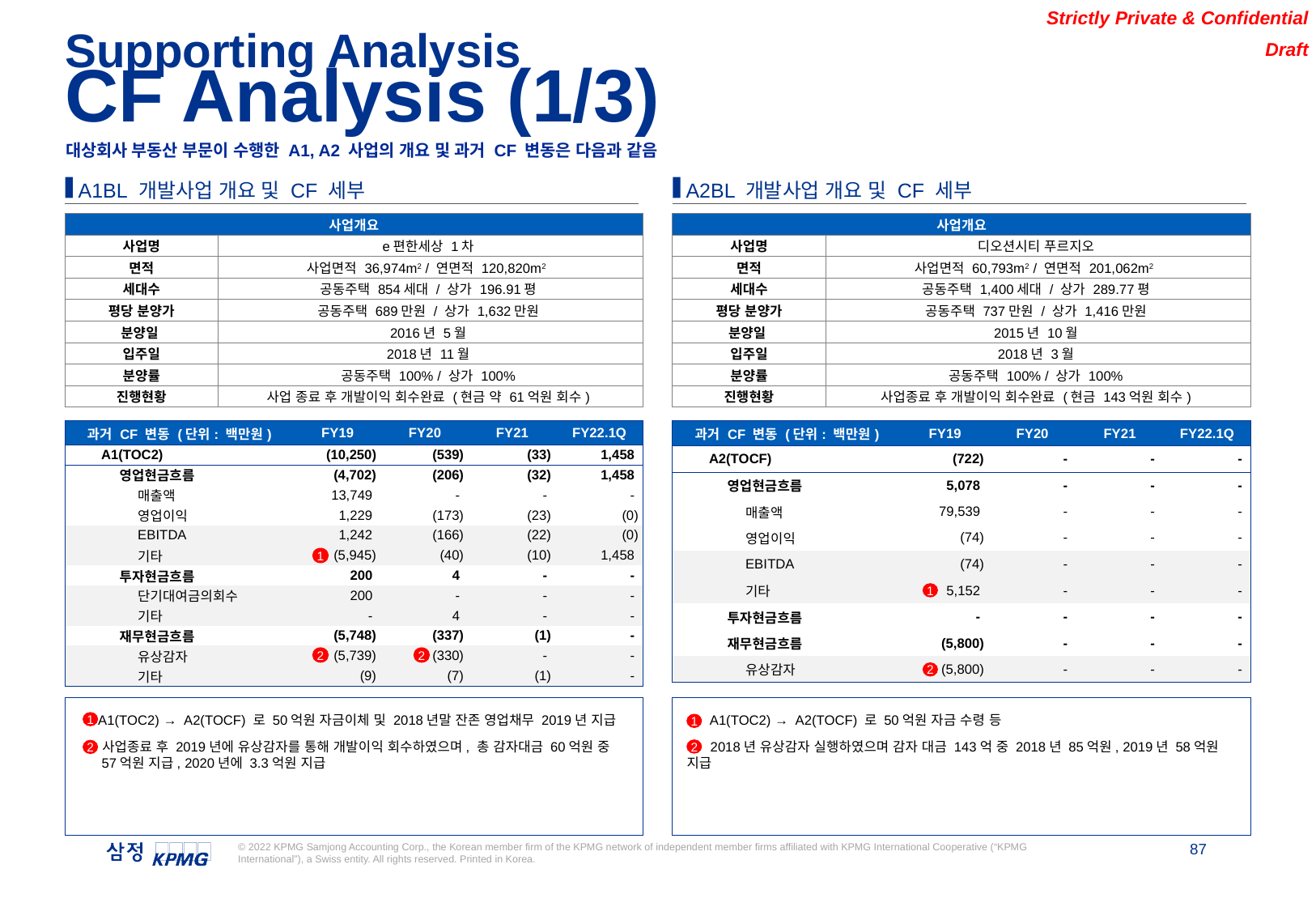

Supporting Analysis
CF Analysis (1/3)
대상회사 부동산 부문이 수행한 A1, A2 사업의 개요 및 과거 CF 변동은 다음과 같음

A1BL 개발사업 개요 및 CF 세부
A2BL 개발사업 개요 및 CF 세부

| 사업개요 |  |
| --- | --- |
| 사업명 | e편한세상 1차 |
| 면적 | 사업면적 36,974m2 / 연면적 120,820m2 |
| 세대수 | 공동주택 854세대 / 상가 196.91평 |
| 평당 분양가 | 공동주택 689만원 / 상가 1,632만원 |
| 분양일 | 2016년 5월 |
| 입주일 | 2018년 11월 |
| 분양률 | 공동주택 100% / 상가 100% |
| 진행현황 | 사업 종료 후 개발이익 회수완료 (현금 약 61억원 회수) |
| 사업개요 |  |
| --- | --- |
| 사업명 | 디오션시티 푸르지오 |
| 면적 | 사업면적 60,793m2 / 연면적 201,062m2 |
| 세대수 | 공동주택 1,400세대 / 상가 289.77평 |
| 평당 분양가 | 공동주택 737만원 / 상가 1,416만원 |
| 분양일 | 2015년 10월 |
| 입주일 | 2018년 3월 |
| 분양률 | 공동주택 100% / 상가 100% |
| 진행현황 | 사업종료 후 개발이익 회수완료 (현금 143억원 회수) |
| 과거 CF 변동 (단위: 백만원) |  | FY19 | FY20 | FY21 | FY22.1Q |
| --- | --- | --- | --- | --- | --- |
| A1(TOC2) |  | (10,250) | (539) | (33) | 1,458 |
| 영업현금흐름 |  | (4,702) | (206) | (32) | 1,458 |
| 매출액 |  | 13,749 | - | - | - |
| 영업이익 |  | 1,229 | (173) | (23) | (0) |
| EBITDA |  | 1,242 | (166) | (22) | (0) |
| 기타 |  | (5,945) | (40) | (10) | 1,458 |
| 투자현금흐름 |  | 200 | 4 | - | - |
| 단기대여금의회수 |  | 200 | - | - | - |
| 기타 |  | - | 4 | - | - |
| 재무현금흐름 |  | (5,748) | (337) | (1) | - |
| 유상감자 |  | (5,739) | (330) | - | - |
| 기타 |  | (9) | (7) | (1) | - |
| 과거 CF 변동 (단위: 백만원) |  | FY19 | FY20 | FY21 | FY22.1Q |
| --- | --- | --- | --- | --- | --- |
| A2(TOCF) |  | (722) | - | - | - |
| 영업현금흐름 |  | 5,078 | - | - | - |
| 매출액 |  | 79,539 | - | - | - |
| 영업이익 |  | (74) | - | - | - |
| EBITDA |  | (74) | - | - | - |
| 기타 |  | 5,152 | - | - | - |
| 투자현금흐름 |  | - | - | - | - |
| 재무현금흐름 |  | (5,800) | - | - | - |
| 유상감자 |  | (5,800) | - | - | - |
1
1
2
2
2
  -  A1(TOC2) →  A2(TOCF) 로 50억원 자금이체 및 2018년말 잔존 영업채무 2019년 지급
  -  사업종료 후 2019년에 유상감자를 통해 개발이익 회수하였으며, 총 감자대금 60억원 중
     57억원 지급, 2020년에 3.3억원 지급
  -   A1(TOC2) →  A2(TOCF) 로 50억원 자금 수령 등
  -   2018년 유상감자 실행하였으며 감자 대금 143억 중 2018년 85억원, 2019년 58억원 지급
1
1
2
2